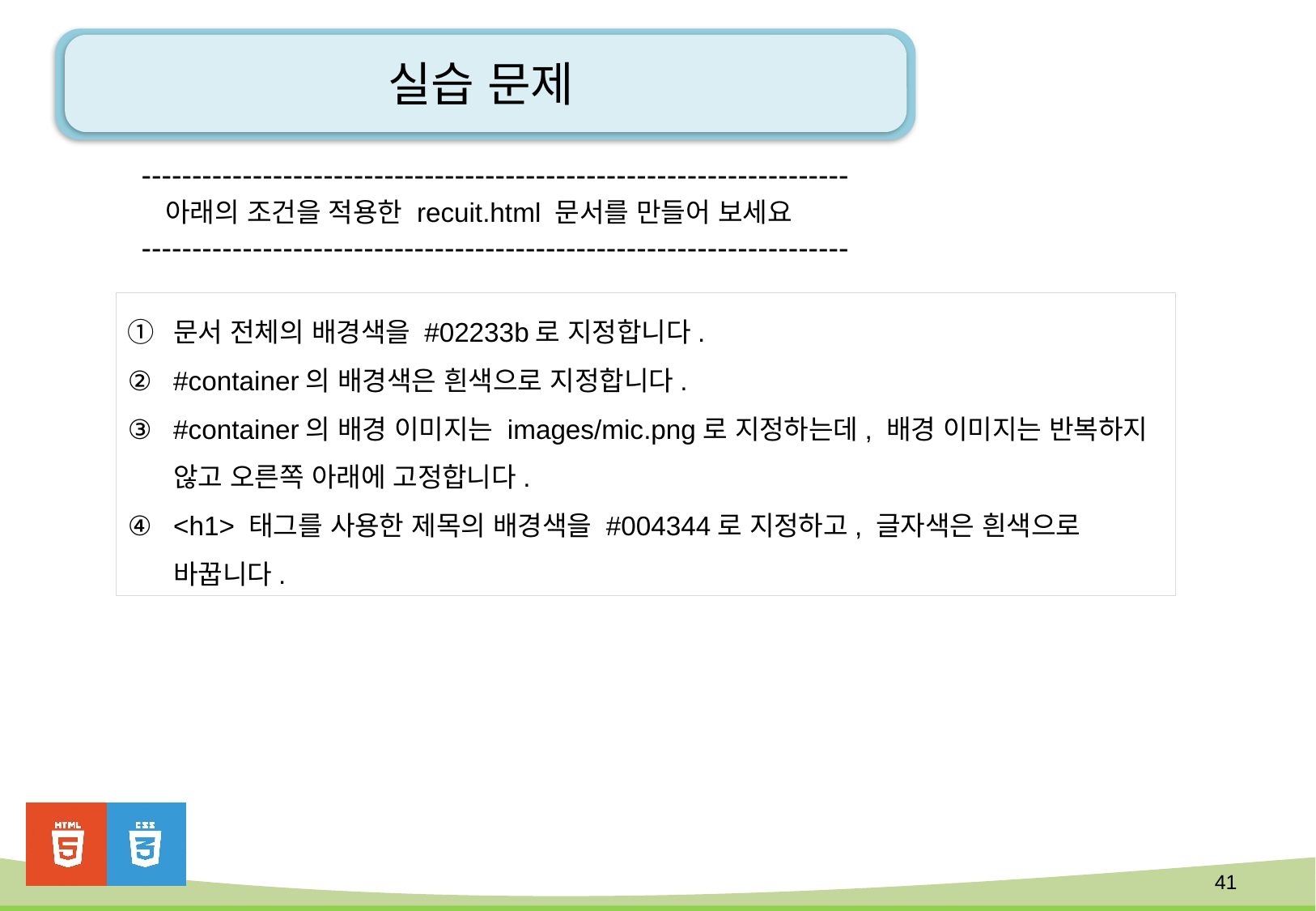

# 실습 문제
----------------------------------------------------------------------
  아래의 조건을 적용한 recuit.html 문서를 만들어 보세요
----------------------------------------------------------------------
문서 전체의 배경색을 #02233b로 지정합니다.
#container의 배경색은 흰색으로 지정합니다.
#container의 배경 이미지는 images/mic.png로 지정하는데, 배경 이미지는 반복하지 않고 오른쪽 아래에 고정합니다.
<h1> 태그를 사용한 제목의 배경색을 #004344로 지정하고, 글자색은 흰색으로 바꿉니다.
41